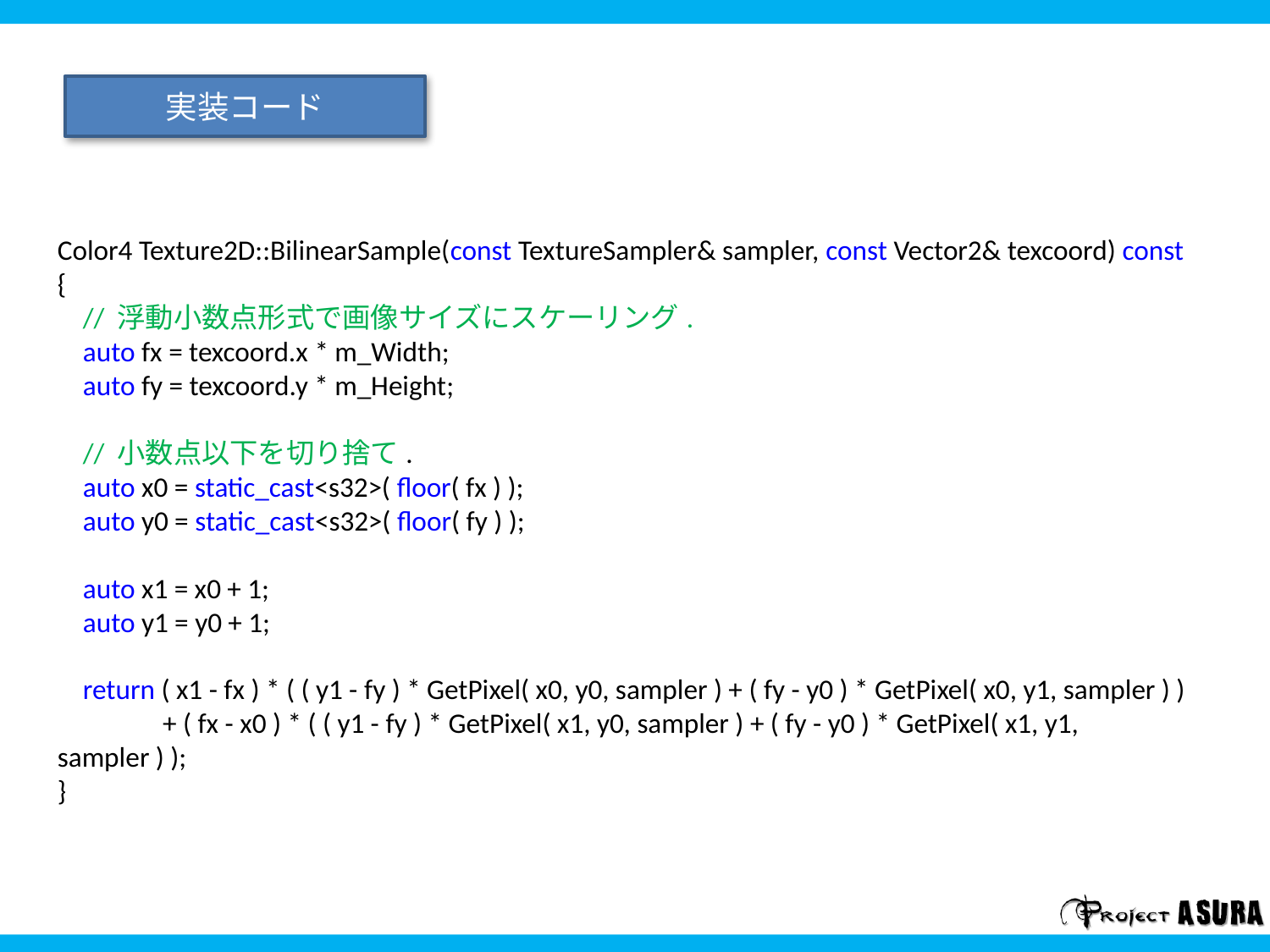

実装コード
Color4 Texture2D::BilinearSample(const TextureSampler& sampler, const Vector2& texcoord) const
{
    // 浮動小数点形式で画像サイズにスケーリング.
    auto fx = texcoord.x * m_Width;
    auto fy = texcoord.y * m_Height;

    // 小数点以下を切り捨て.
    auto x0 = static_cast<s32>( floor( fx ) );
    auto y0 = static_cast<s32>( floor( fy ) );

    auto x1 = x0 + 1;
    auto y1 = y0 + 1;

    return ( x1 - fx ) * ( ( y1 - fy ) * GetPixel( x0, y0, sampler ) + ( fy - y0 ) * GetPixel( x0, y1, sampler ) )
         　 + ( fx - x0 ) * ( ( y1 - fy ) * GetPixel( x1, y0, sampler ) + ( fy - y0 ) * GetPixel( x1, y1, sampler ) );
}